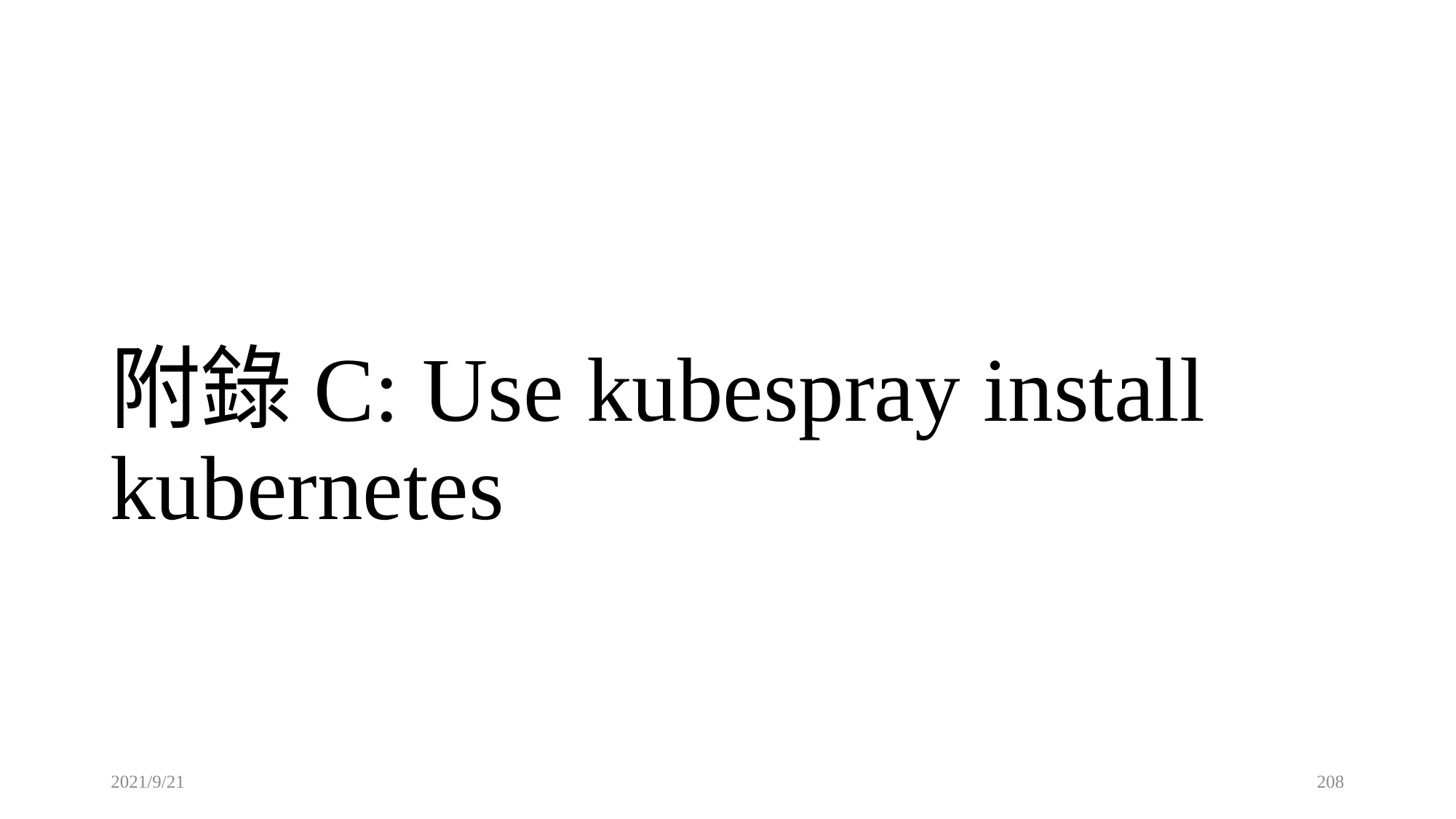

# 附錄C: Use kubespray install kubernetes

2021/9/21
208